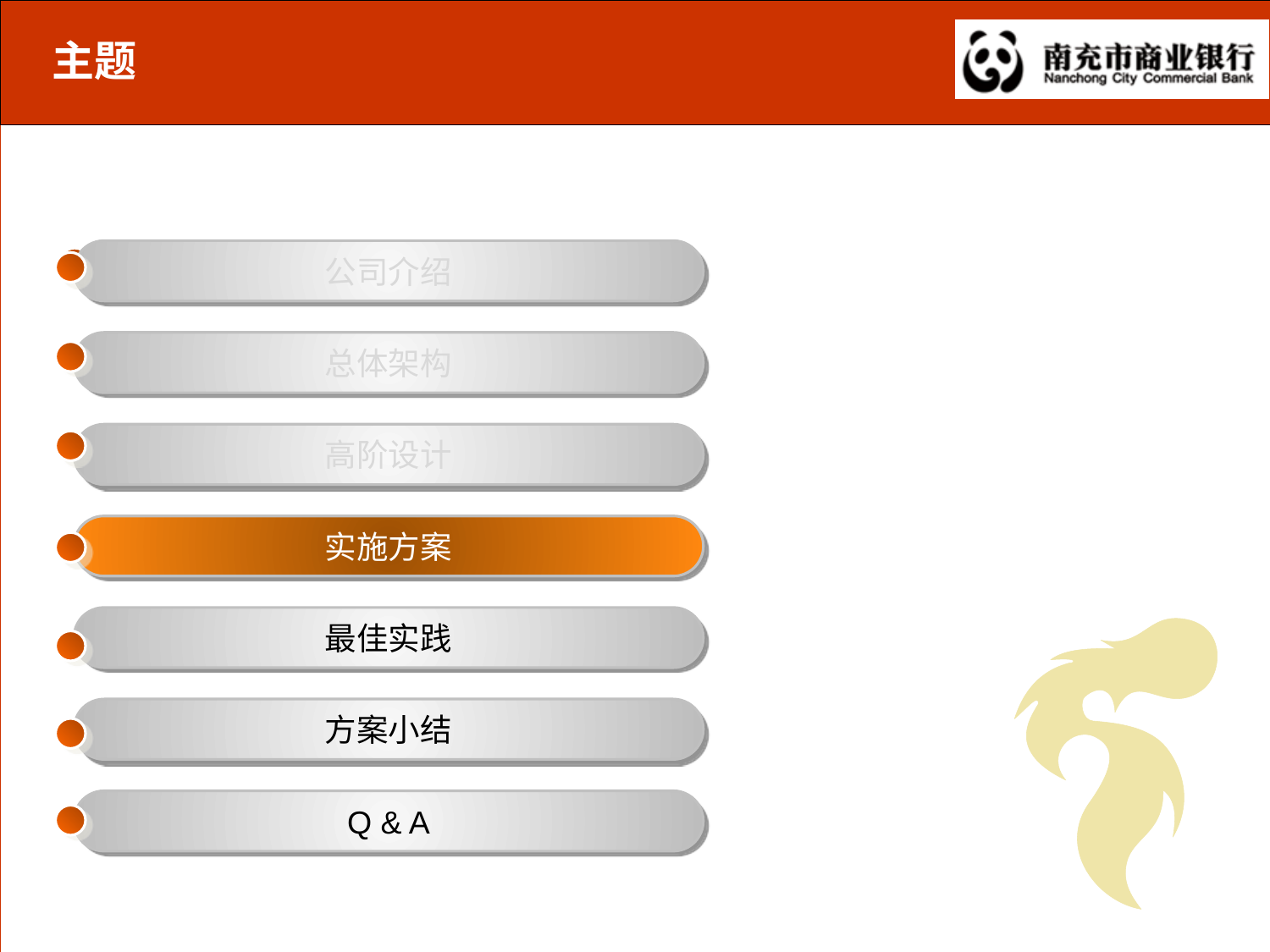

# 主题
公司介绍
公司介绍

总体架构

高阶设计

实施方案

最佳实践

方案小结

Q & A